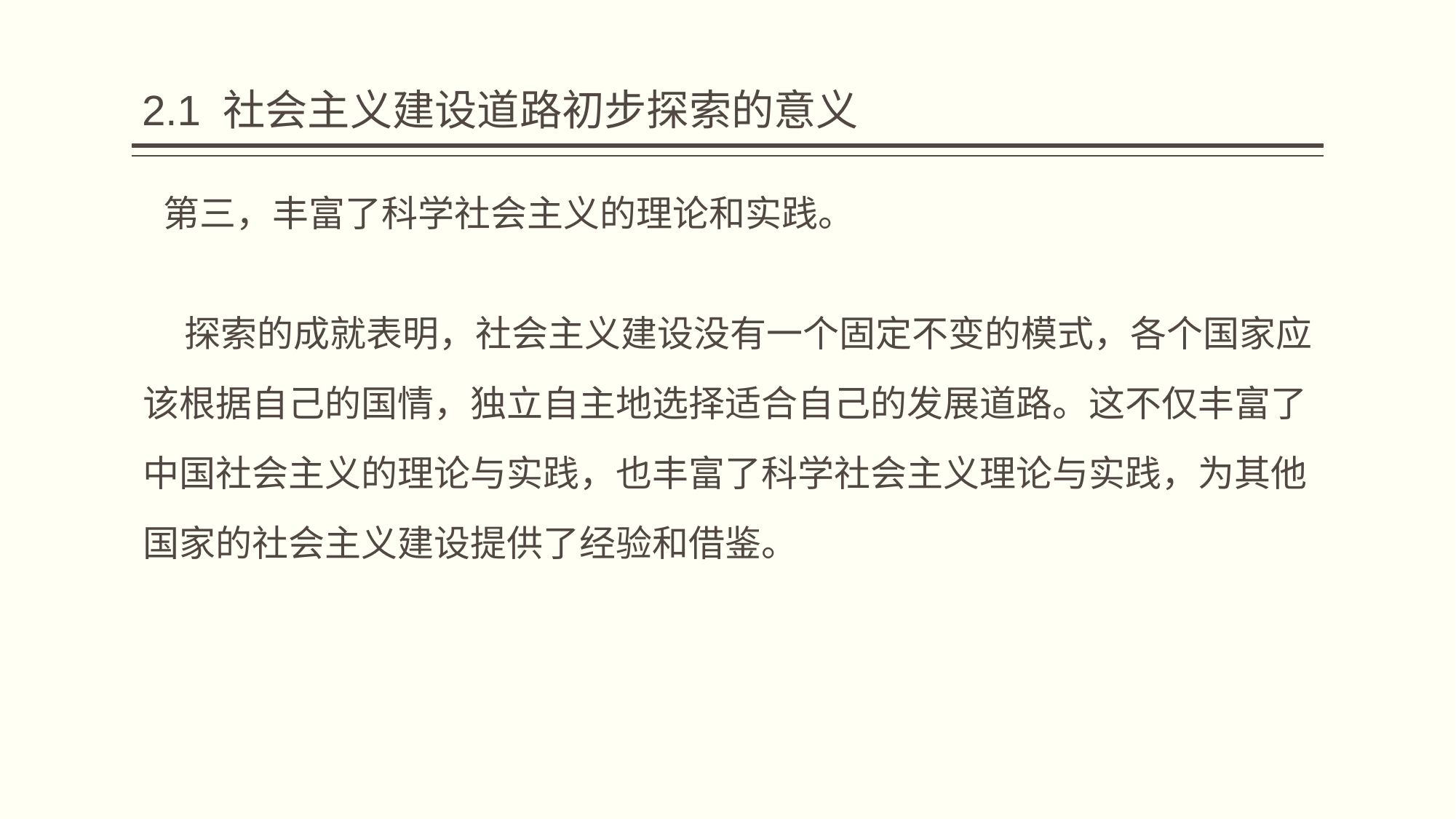

# 2.1 社会主义建设道路初步探索的意义
  第三，丰富了科学社会主义的理论和实践。
    探索的成就表明，社会主义建设没有一个固定不变的模式，各个国家应该根据自己的国情，独立自主地选择适合自己的发展道路。这不仅丰富了中国社会主义的理论与实践，也丰富了科学社会主义理论与实践，为其他国家的社会主义建设提供了经验和借鉴。